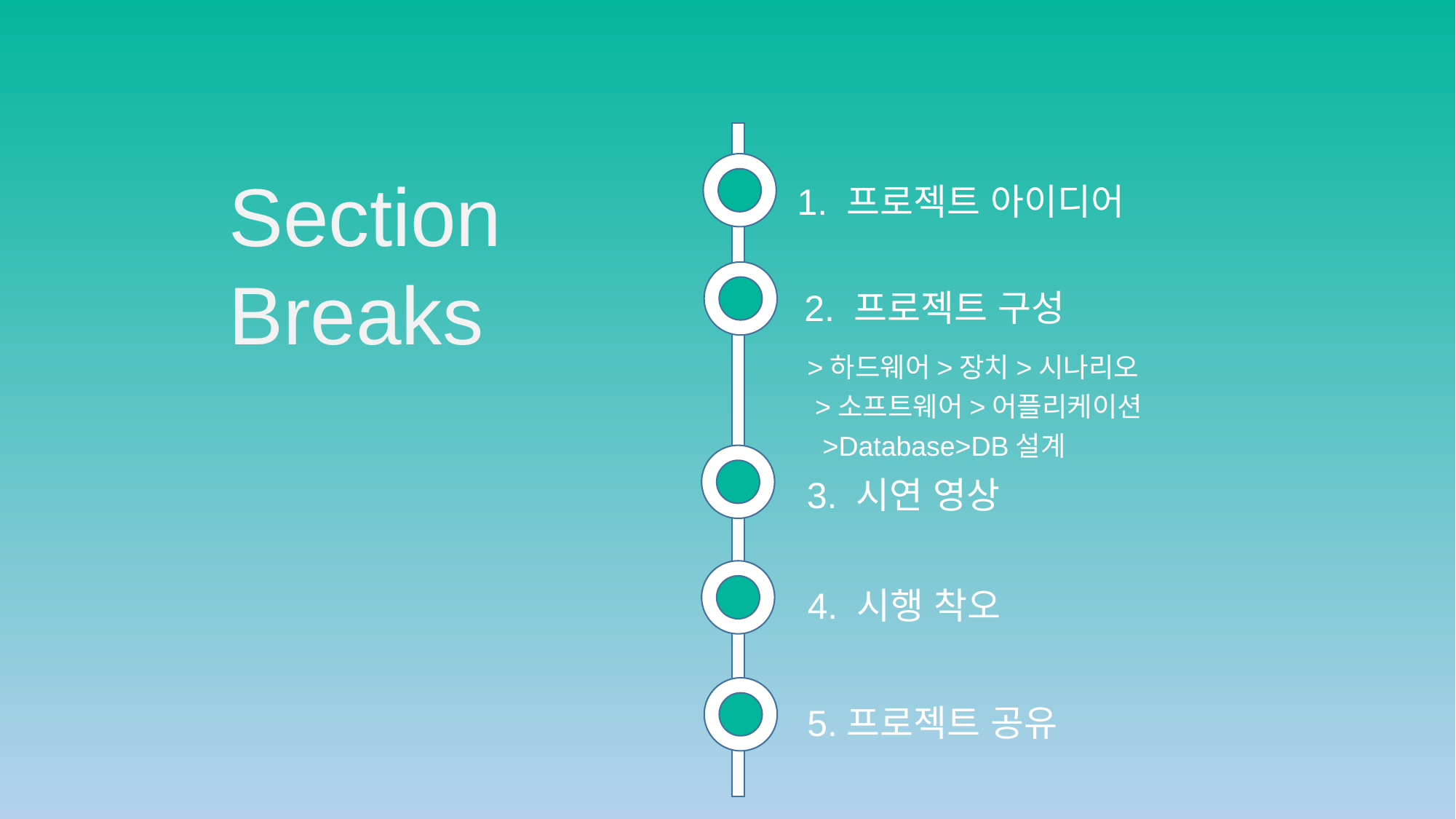

프로젝트 아이디어
프로젝트 구성
추가 구성

Section
Breaks

1. 프로젝트 아이디어

2. 프로젝트 구성
>하드웨어>장치>시나리오
 >소프트웨어>어플리케이션
  >Database>DB설계

3. 시연 영상

4. 시행 착오

5.프로젝트 공유